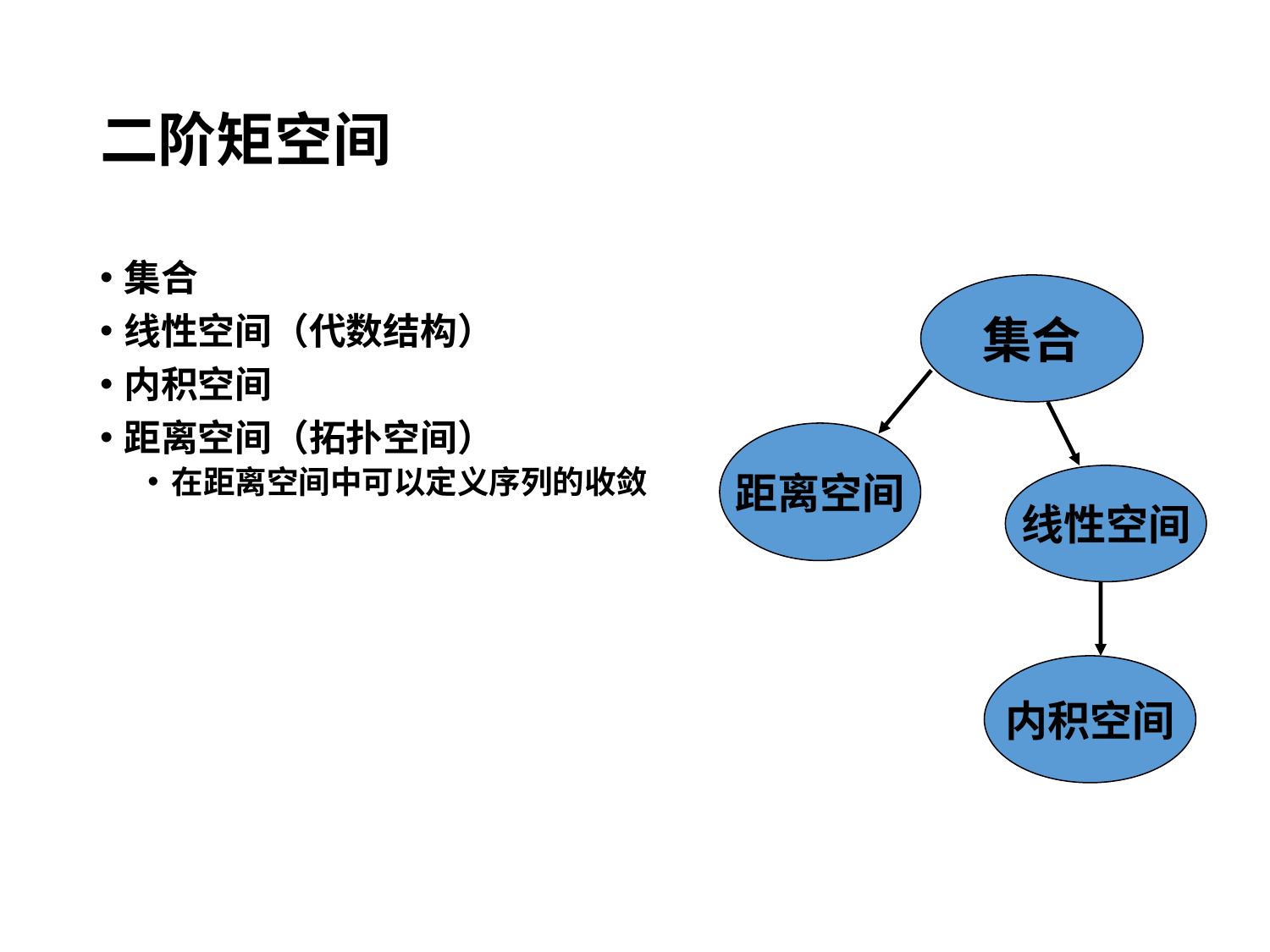

# 二阶矩空间
集合
线性空间（代数结构）
内积空间
距离空间（拓扑空间）
在距离空间中可以定义序列的收敛
集合

距离空间
线性空间

内积空间